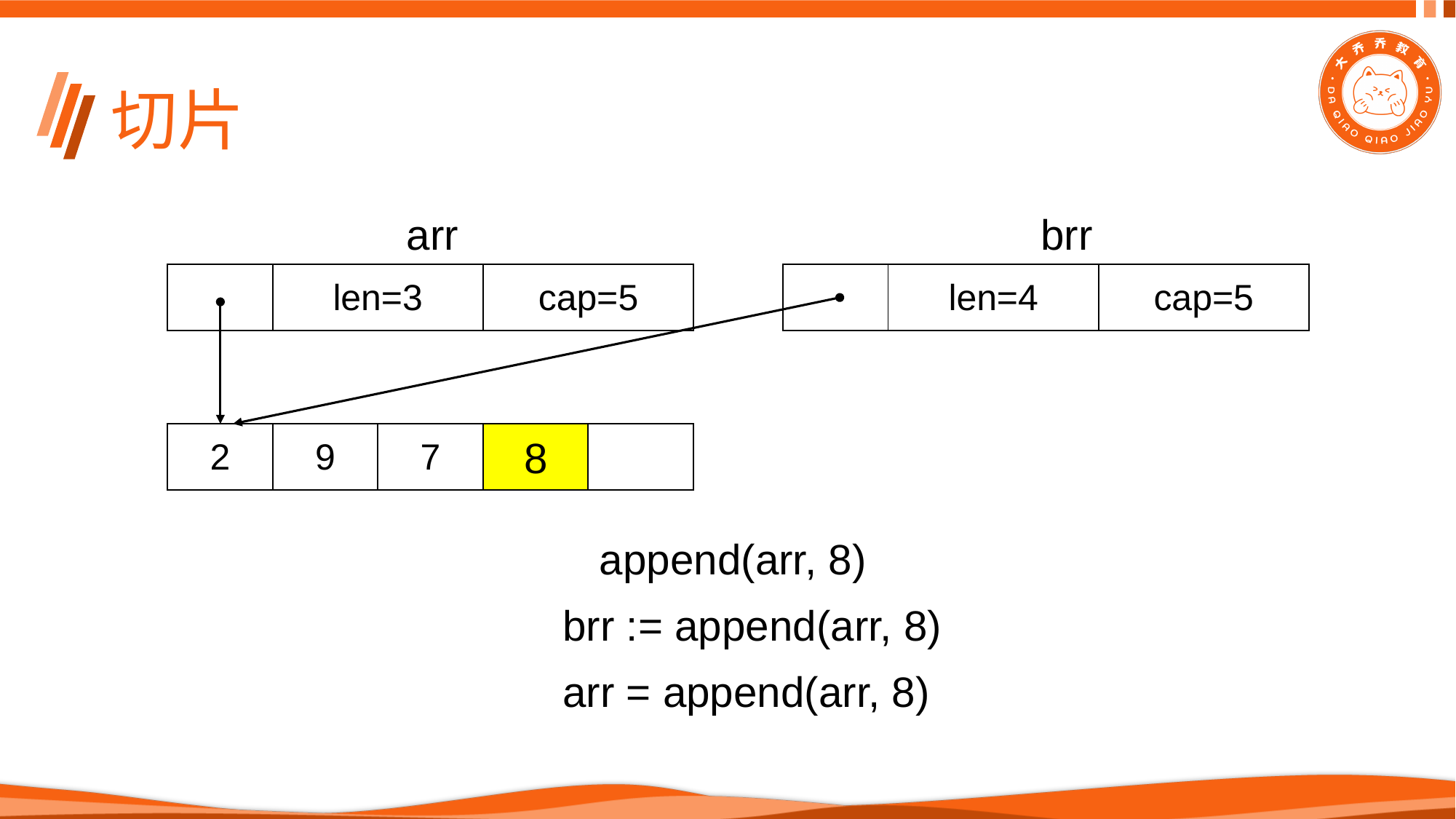

# 切片
arr
brr
|  | len=4 | cap=5 |
| --- | --- | --- |
|  | len=3 | cap=5 |
| --- | --- | --- |
| 2 | 9 | 7 |  |  |
| --- | --- | --- | --- | --- |
8
append(arr, 8)
brr := append(arr, 8)
arr = append(arr, 8)